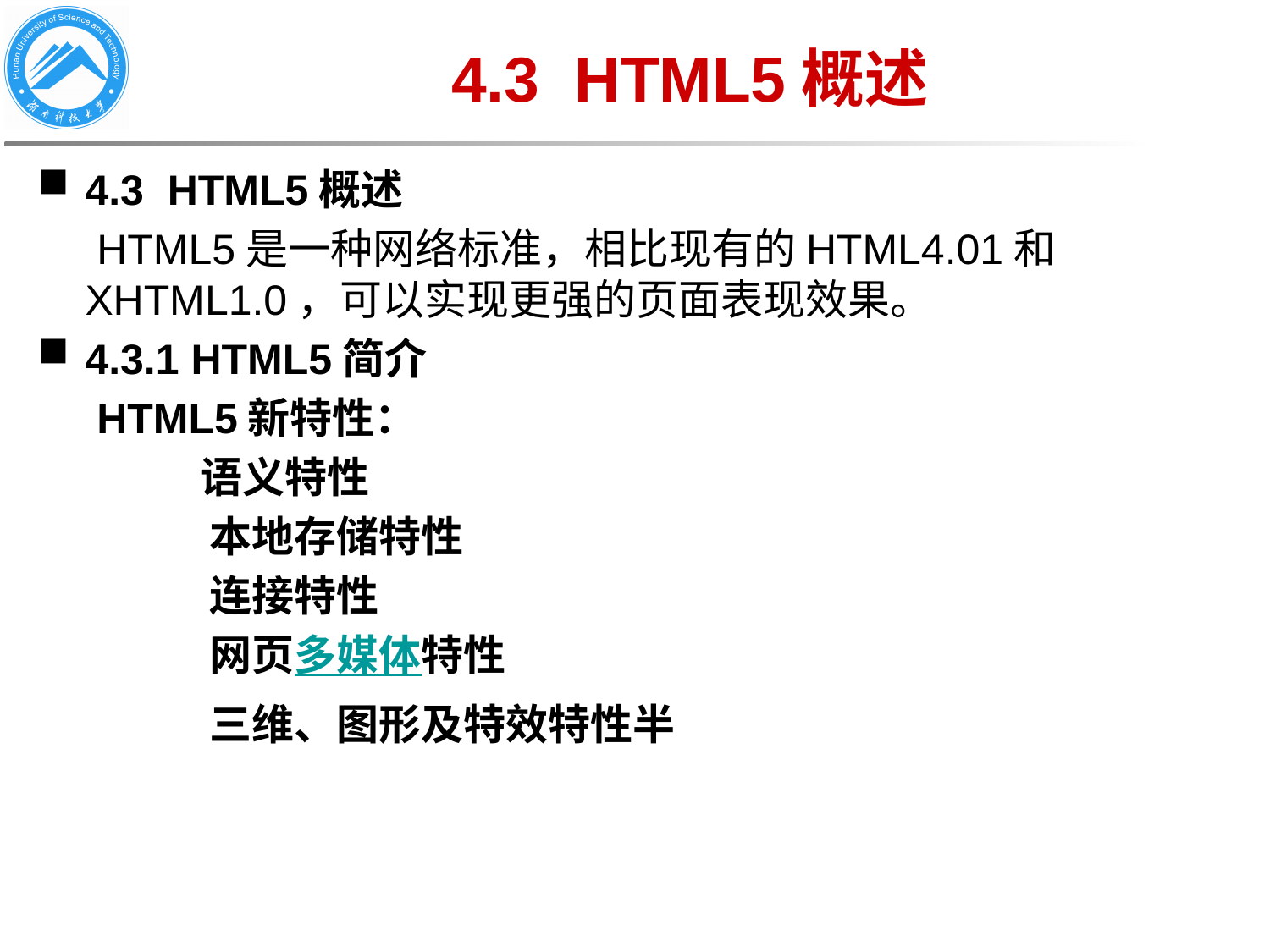

# 4.3  HTML5概述
4.3  HTML5概述
     HTML5是一种网络标准，相比现有的HTML4.01和XHTML1.0，可以实现更强的页面表现效果。
4.3.1 HTML5简介
     HTML5新特性：
                语义特性
                 本地存储特性
                 连接特性
                 网页多媒体特性
                 三维、图形及特效特性半